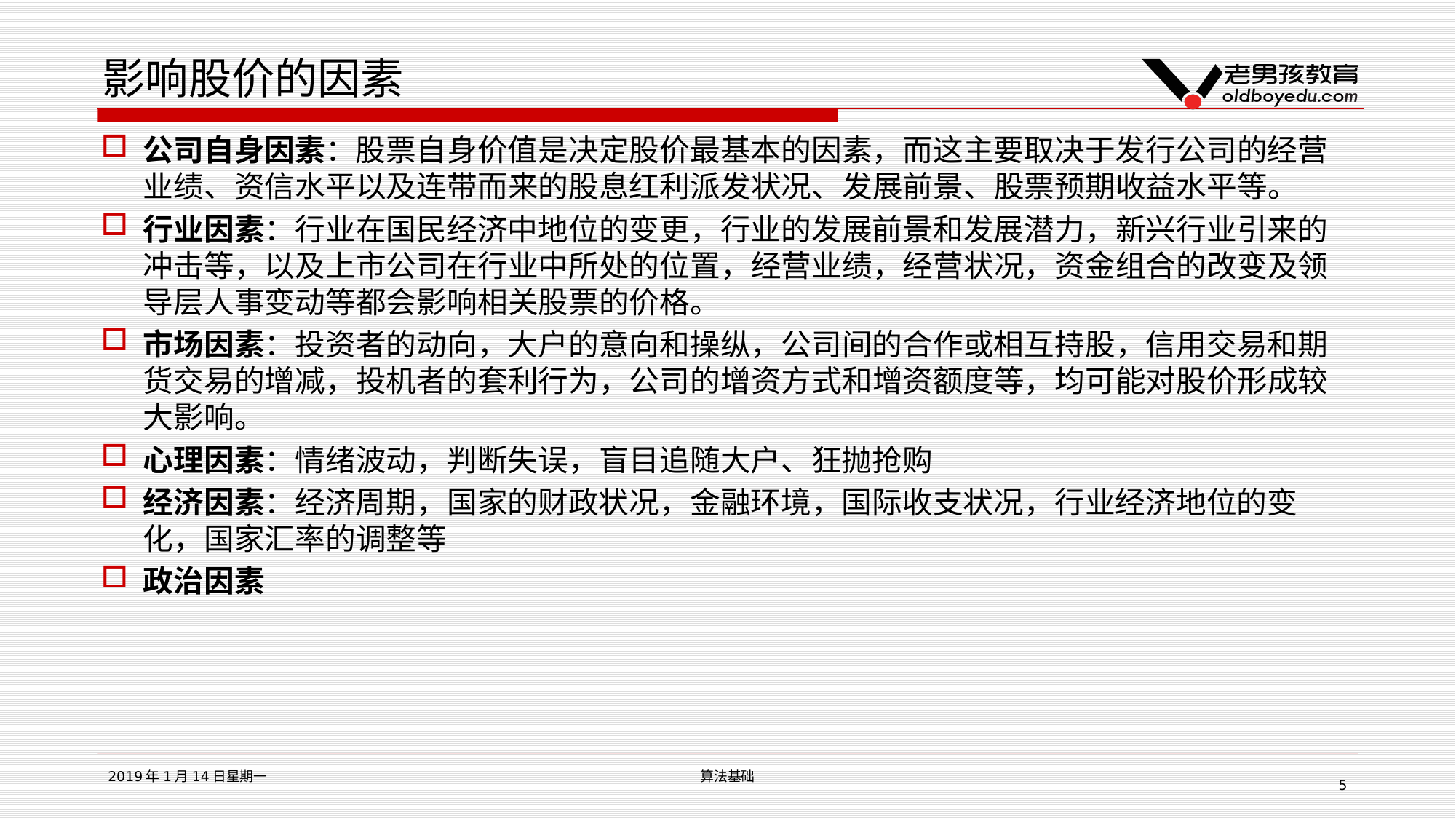

# 影响股价的因素
公司自身因素：股票自身价值是决定股价最基本的因素，而这主要取决于发行公司的经营业绩、资信水平以及连带而来的股息红利派发状况、发展前景、股票预期收益水平等。
行业因素：行业在国民经济中地位的变更，行业的发展前景和发展潜力，新兴行业引来的冲击等，以及上市公司在行业中所处的位置，经营业绩，经营状况，资金组合的改变及领导层人事变动等都会影响相关股票的价格。
市场因素：投资者的动向，大户的意向和操纵，公司间的合作或相互持股，信用交易和期货交易的增减，投机者的套利行为，公司的增资方式和增资额度等，均可能对股价形成较大影响。
心理因素：情绪波动，判断失误，盲目追随大户、狂抛抢购
经济因素：经济周期，国家的财政状况，金融环境，国际收支状况，行业经济地位的变化，国家汇率的调整等
政治因素
2019年1月14日星期一
算法基础
5